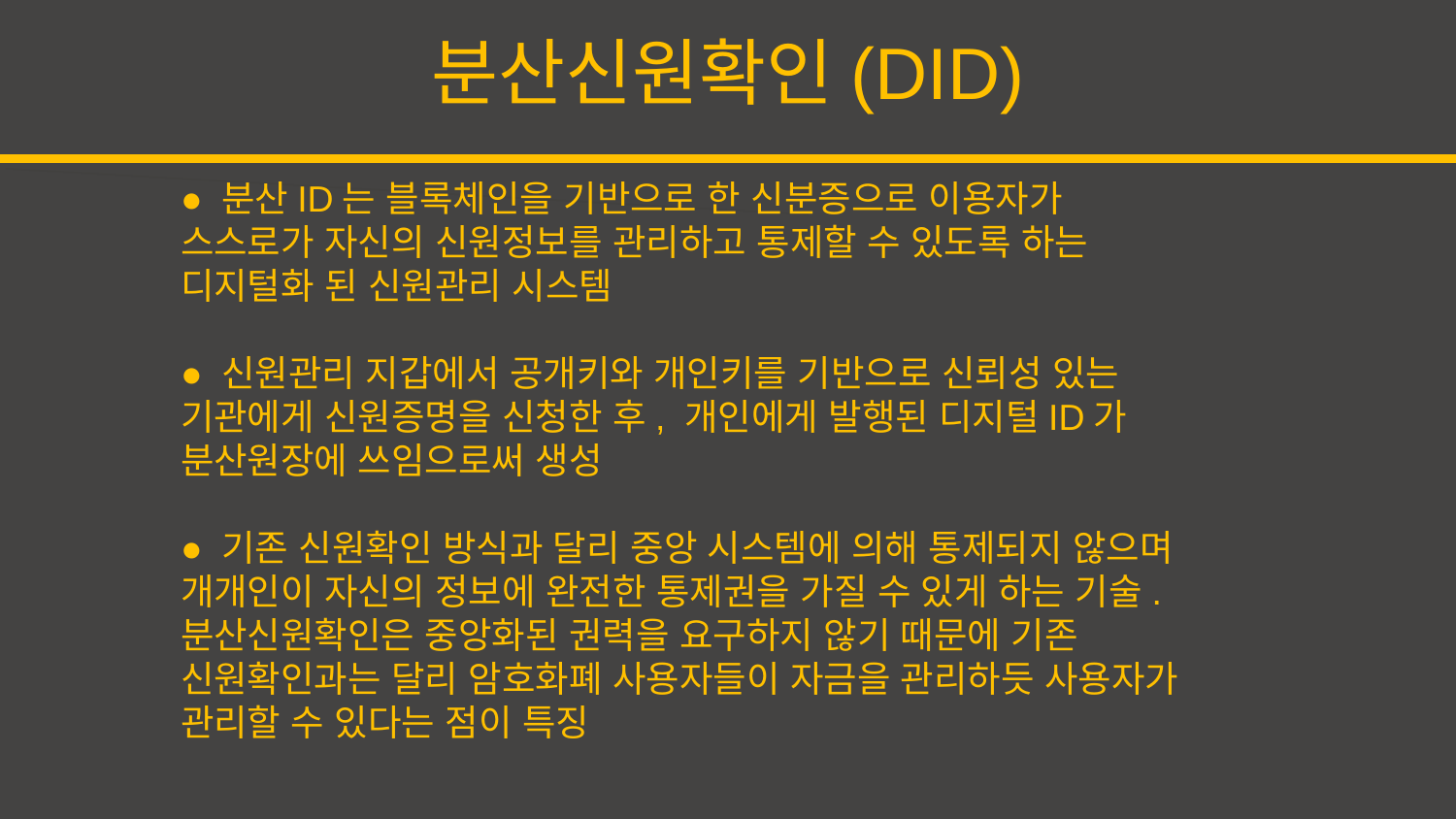

분산신원확인(DID)
● 분산ID는 블록체인을 기반으로 한 신분증으로 이용자가 스스로가 자신의 신원정보를 관리하고 통제할 수 있도록 하는 디지털화 된 신원관리 시스템

● 신원관리 지갑에서 공개키와 개인키를 기반으로 신뢰성 있는 기관에게 신원증명을 신청한 후, 개인에게 발행된 디지털ID가 분산원장에 쓰임으로써 생성

● 기존 신원확인 방식과 달리 중앙 시스템에 의해 통제되지 않으며 개개인이 자신의 정보에 완전한 통제권을 가질 수 있게 하는 기술. 분산신원확인은 중앙화된 권력을 요구하지 않기 때문에 기존 신원확인과는 달리 암호화폐 사용자들이 자금을 관리하듯 사용자가 관리할 수 있다는 점이 특징